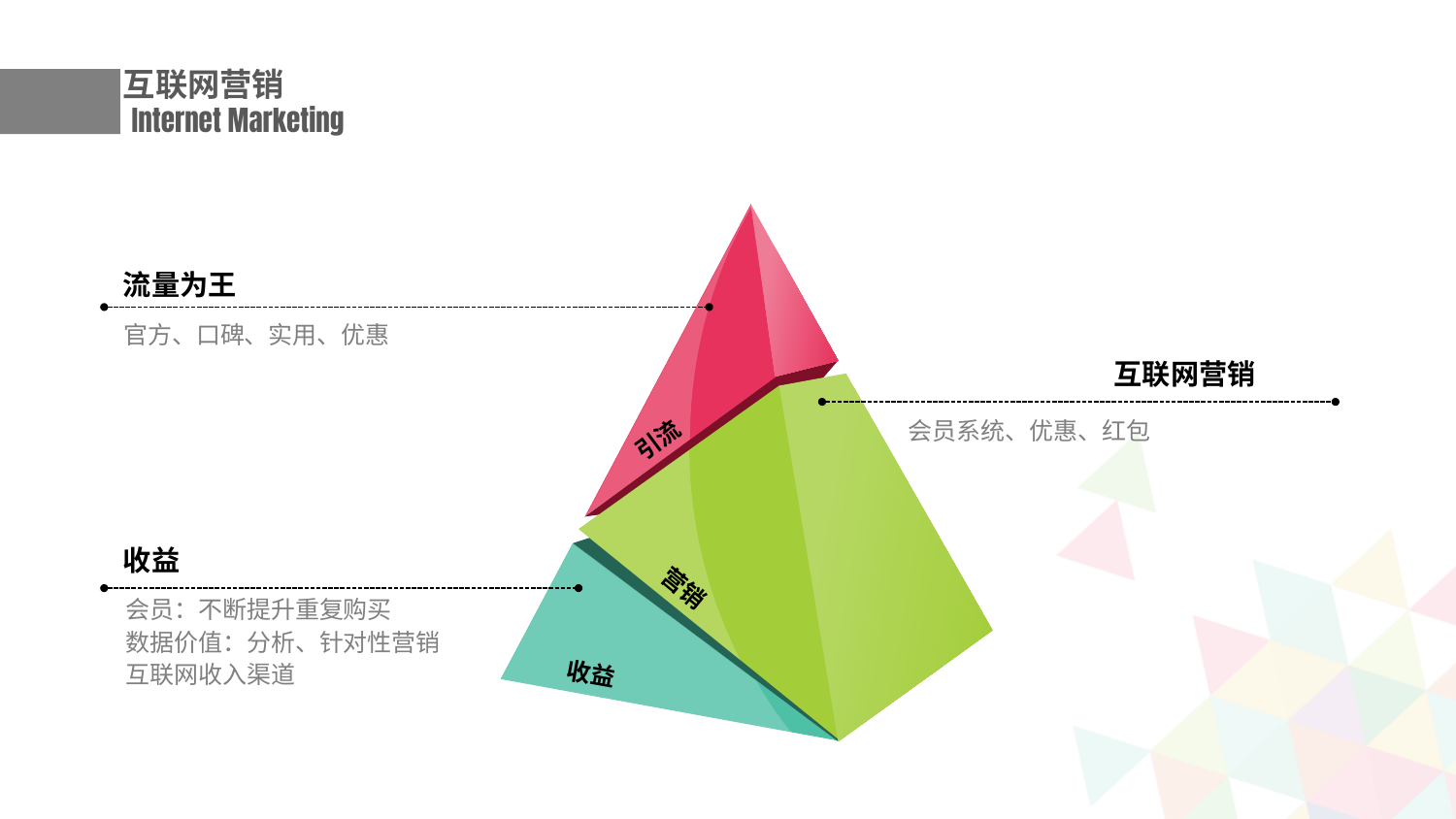

互联网营销

Internet Marketing

流量为王
官方、口碑、实用、优惠
互联网营销

引流
会员系统、优惠、红包

收益
会员：不断提升重复购买
数据价值：分析、针对性营销
互联网收入渠道
营销
收益